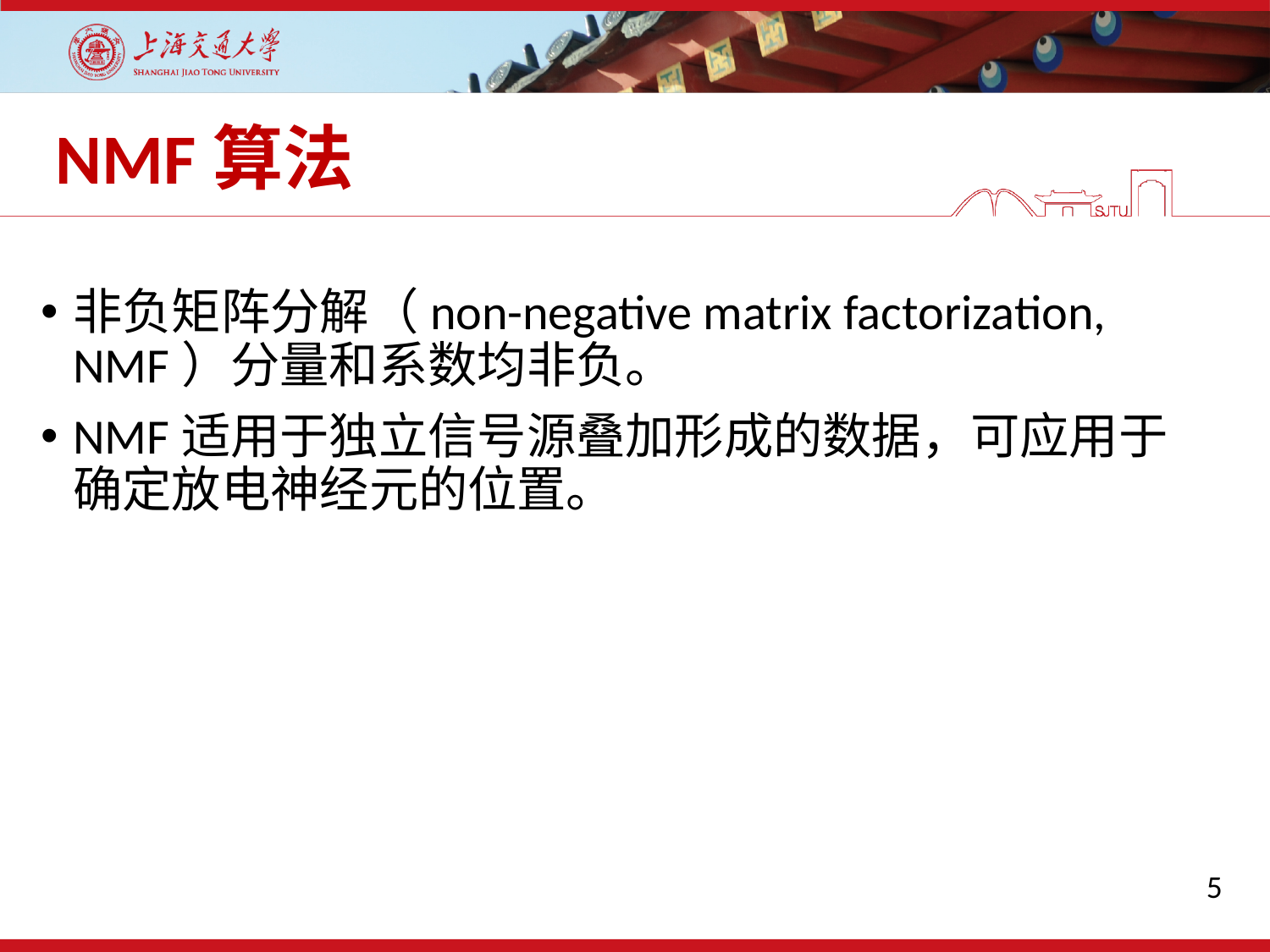

# NMF算法
非负矩阵分解（non-negative matrix factorization, NMF）分量和系数均非负。
NMF适用于独立信号源叠加形成的数据，可应用于确定放电神经元的位置。
5